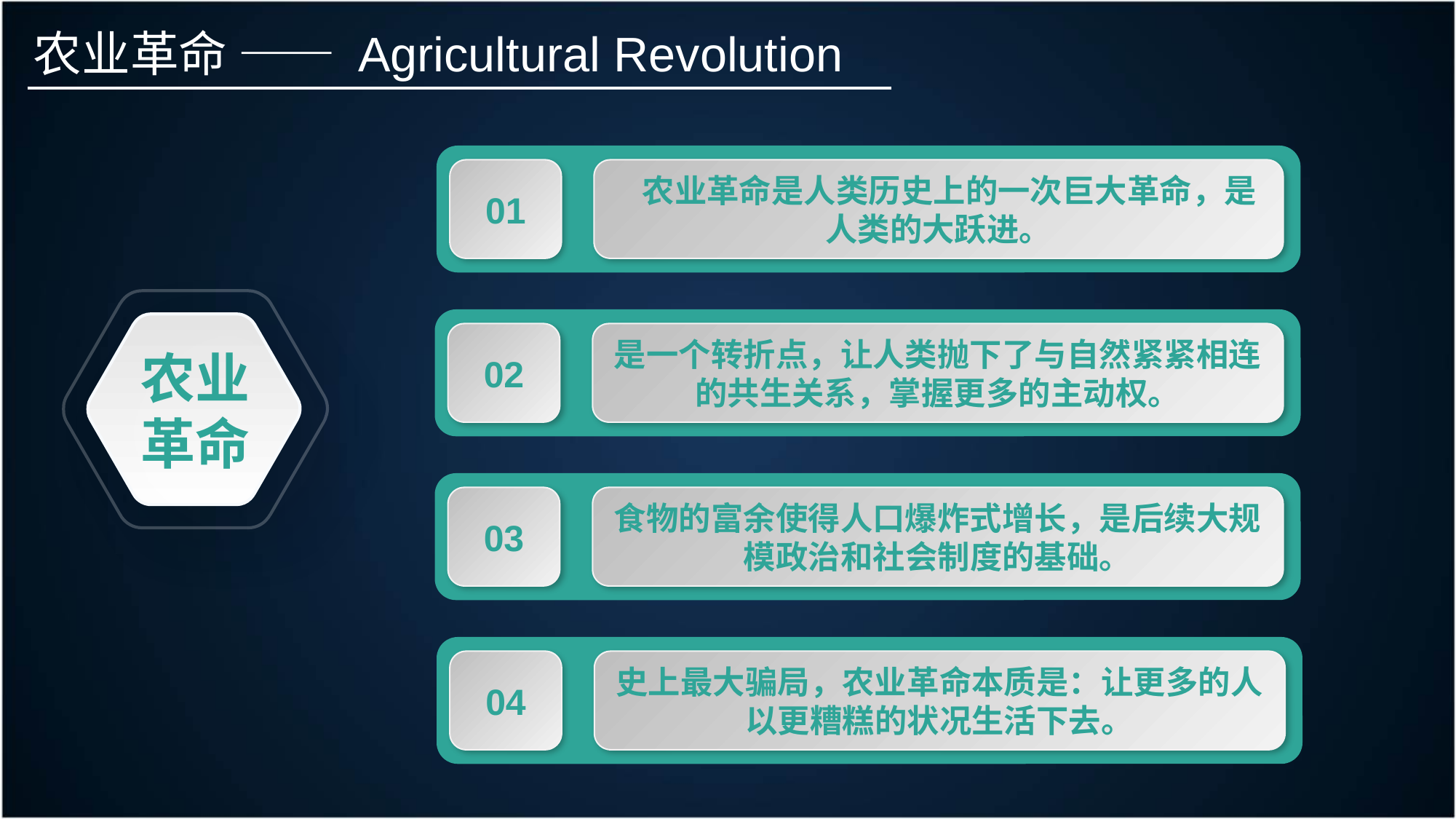

农业革命 —— Agricultural Revolution

01
  农业革命是人类历史上的一次巨大革命，是人类的大跃进。

农业
革命

02
是一个转折点，让人类抛下了与自然紧紧相连的共生关系，掌握更多的主动权。

03
食物的富余使得人口爆炸式增长，是后续大规模政治和社会制度的基础。

04
史上最大骗局，农业革命本质是：让更多的人以更糟糕的状况生活下去。